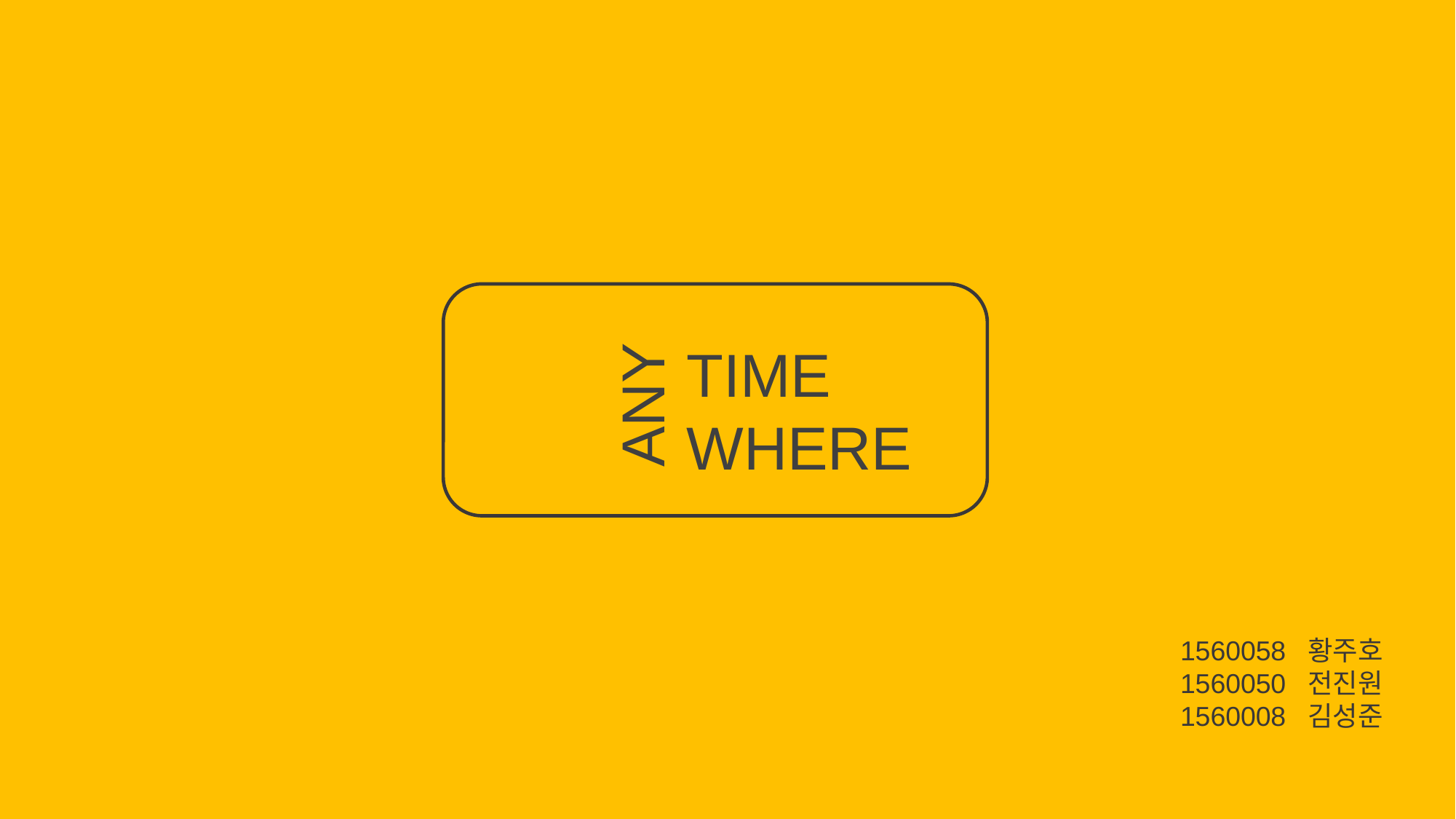

TIME
WHERE
ANY
1560058  황주호
1560050  전진원
1560008  김성준